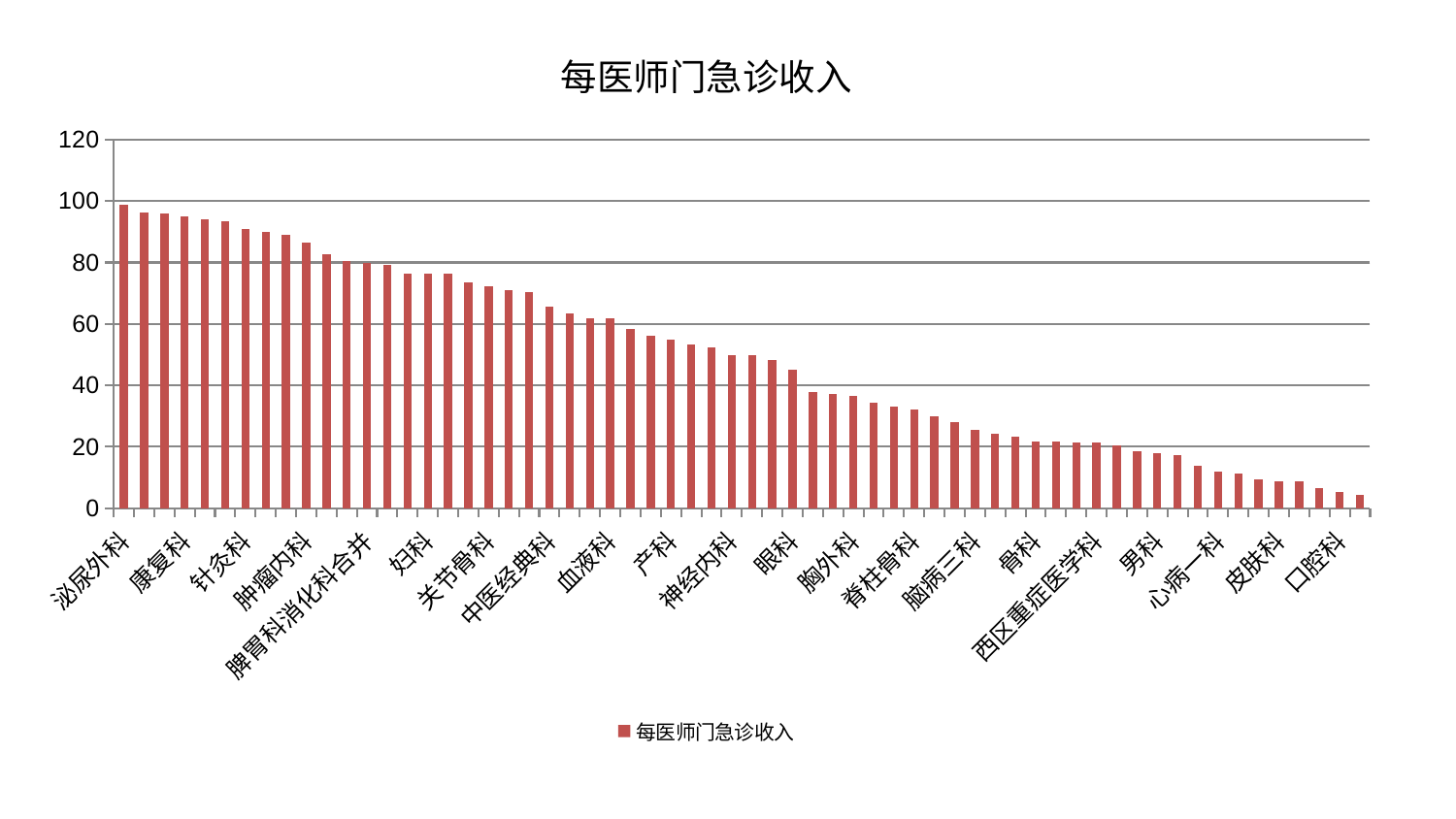

### Chart: 每医师门急诊收入

| Category | 每医师门急诊收入 |
|---|---|
| 泌尿外科 | 98.75422207424332 |
| 呼吸内科 | 96.2206071595895 |
| 妇二科 | 95.85596421031133 |
| 康复科 | 95.08890518267472 |
| 妇科妇二科合并 | 94.07550552437003 |
| 综合内科 | 93.30016235018516 |
| 针灸科 | 90.80359543697409 |
| 脑病一科 | 89.89987028373744 |
| 小儿骨科 | 89.15316812929797 |
| 肿瘤内科 | 86.36968990818205 |
| 中医外治中心 | 82.72558725958355 |
| 心病二科 | 80.39348526396172 |
| 脾胃科消化科合并 | 79.96198714149637 |
| 微创骨科 | 79.35986066661415 |
| 神经外科 | 76.49731281766769 |
| 妇科 | 76.43886868075873 |
| 心病三科 | 76.43430973774059 |
| 小儿推拿科 | 73.67015500737848 |
| 关节骨科 | 72.14550661479333 |
| 心血管内科 | 71.15732400493258 |
| 治未病中心 | 70.26439459051706 |
| 中医经典科 | 65.74101308860327 |
| 创伤骨科 | 63.32484043520012 |
| 儿科 | 61.74674388066326 |
| 血液科 | 61.740446066359425 |
| 东区重症医学科 | 58.5079031817056 |
| 老年医学科 | 56.175278069469805 |
| 产科 | 54.96457046958889 |
| 肛肠科 | 53.38802126063171 |
| 东区肾病科 | 52.4610534780511 |
| 神经内科 | 49.81781246398334 |
| 肝胆外科 | 49.68900188186098 |
| 肾脏内科 | 48.400341503487375 |
| 眼科 | 45.0556529268382 |
| 肝病科 | 37.84422018015452 |
| 内分泌科 | 37.2203401684871 |
| 胸外科 | 36.6359052704522 |
| 显微骨科 | 34.214827309762796 |
| 消化内科 | 32.96195082187512 |
| 脊柱骨科 | 32.20545576987484 |
| 周围血管科 | 30.020286078653836 |
| 身心医学科 | 27.956748877407446 |
| 脑病三科 | 25.627548670078347 |
| 医院 | 24.385521049962435 |
| 风湿病科 | 23.380832580206757 |
| 骨科 | 21.725621334873836 |
| 脑病二科 | 21.63064137466455 |
| 推拿科 | 21.478345208873574 |
| 西区重症医学科 | 21.27202194099389 |
| 耳鼻喉科 | 20.460868842286374 |
| 心病四科 | 18.655199083898367 |
| 男科 | 17.912420046692002 |
| 普通外科 | 17.44466210968445 |
| 肾病科 | 13.956815395721778 |
| 心病一科 | 11.968686252620063 |
| 重症医学科 | 11.24921422375833 |
| 运动损伤骨科 | 9.308721148273902 |
| 皮肤科 | 8.777633982190846 |
| 乳腺甲状腺外科 | 8.738994137115007 |
| 脾胃病科 | 6.539982418429813 |
| 口腔科 | 5.308884174744599 |
| 美容皮肤科 | 4.399166578355751 |
54